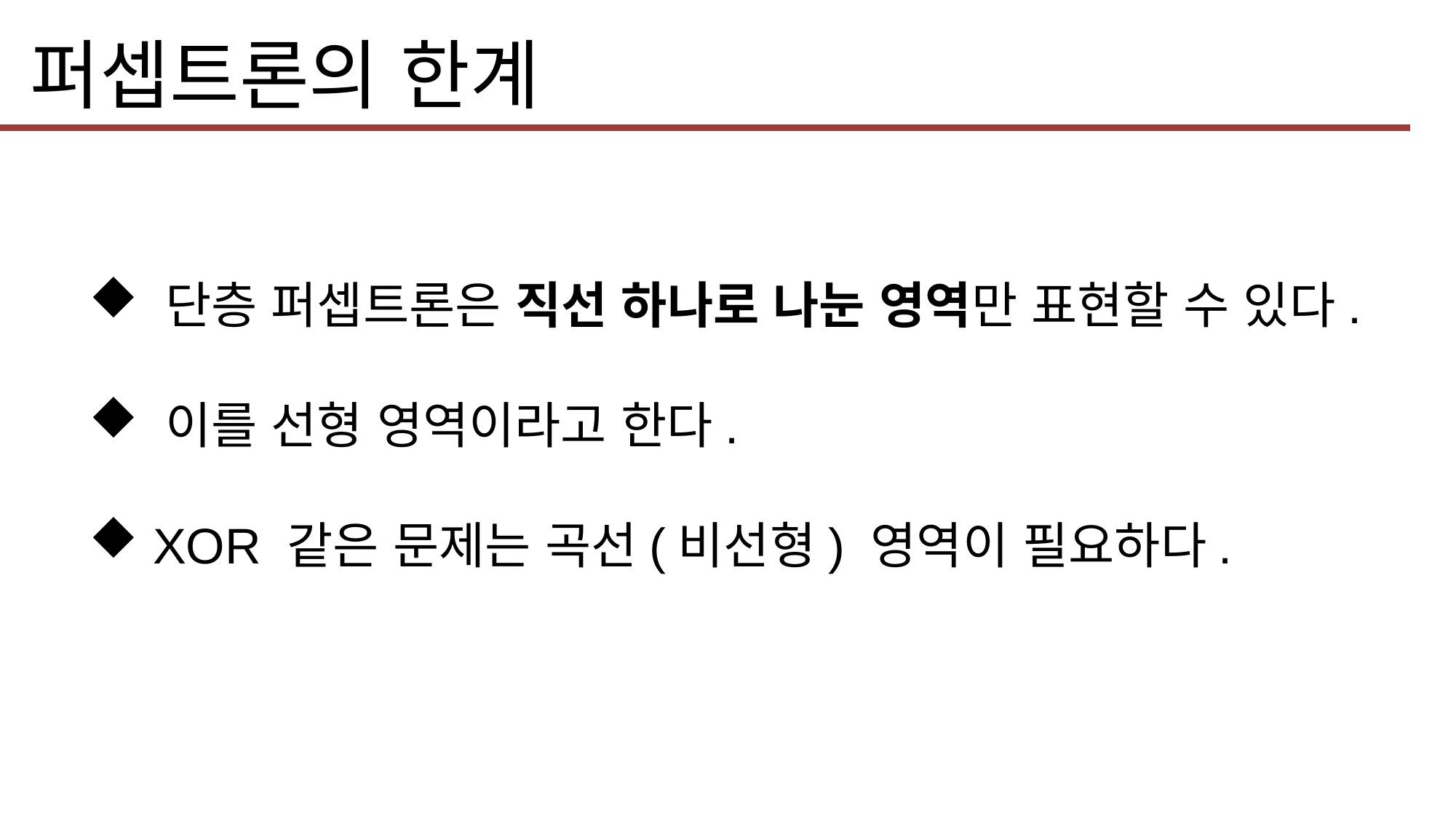

퍼셉트론의 한계

 단층 퍼셉트론은 직선 하나로 나눈 영역만 표현할 수 있다.
 이를 선형 영역이라고 한다.
 XOR 같은 문제는 곡선(비선형) 영역이 필요하다.